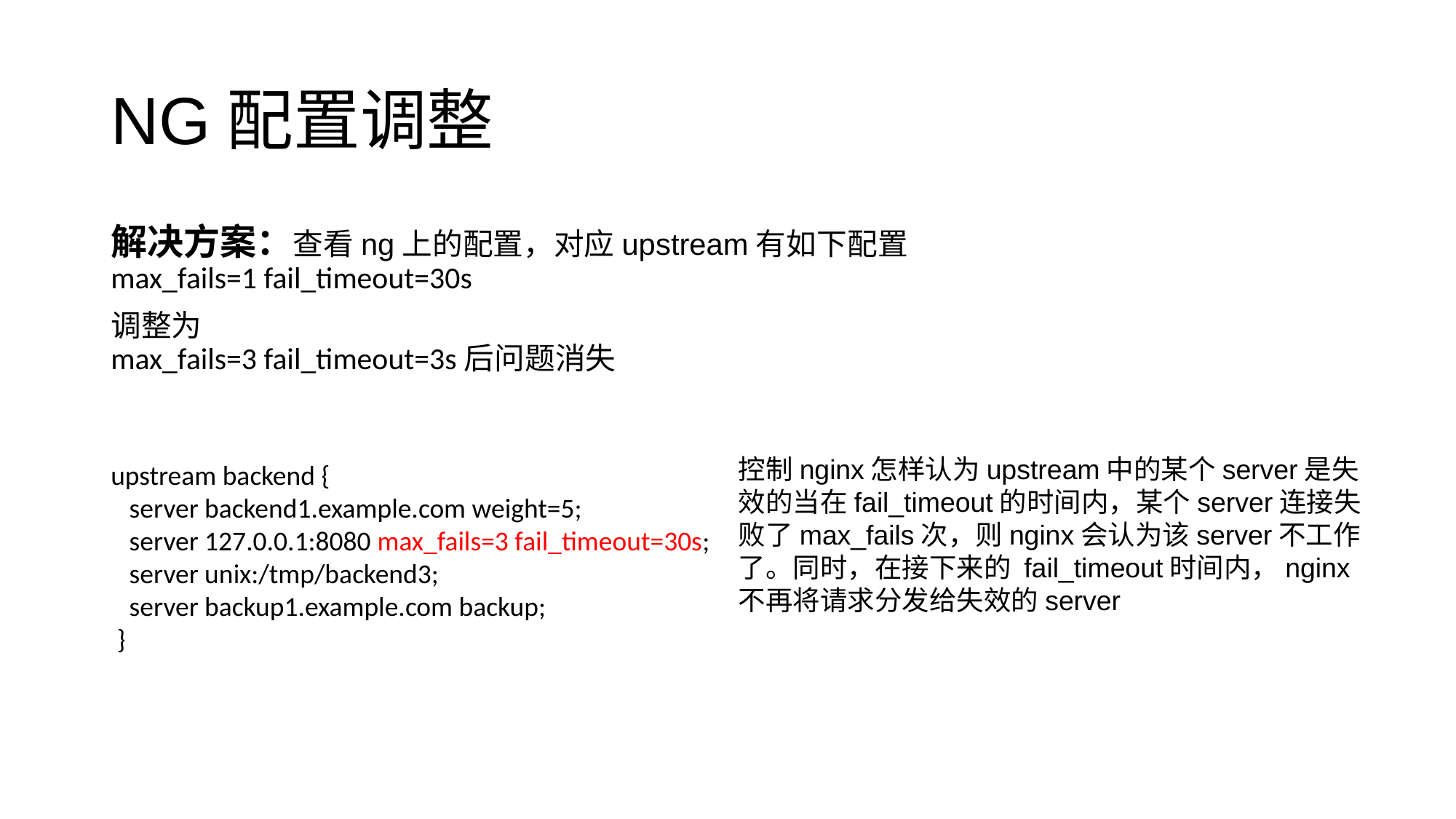

# NG配置调整
解决方案：查看ng上的配置，对应upstream有如下配置
max_fails=1 fail_timeout=30s
调整为
max_fails=3 fail_timeout=3s后问题消失

控制nginx怎样认为upstream中的某个server是失效的当在fail_timeout的时间内，某个server连接失败了max_fails次，则nginx会认为该server不工作了。同时，在接下来的 fail_timeout时间内，nginx不再将请求分发给失效的server
upstream backend {
   server backend1.example.com weight=5;
   server 127.0.0.1:8080 max_fails=3 fail_timeout=30s;
   server unix:/tmp/backend3;
   server backup1.example.com backup;
 }